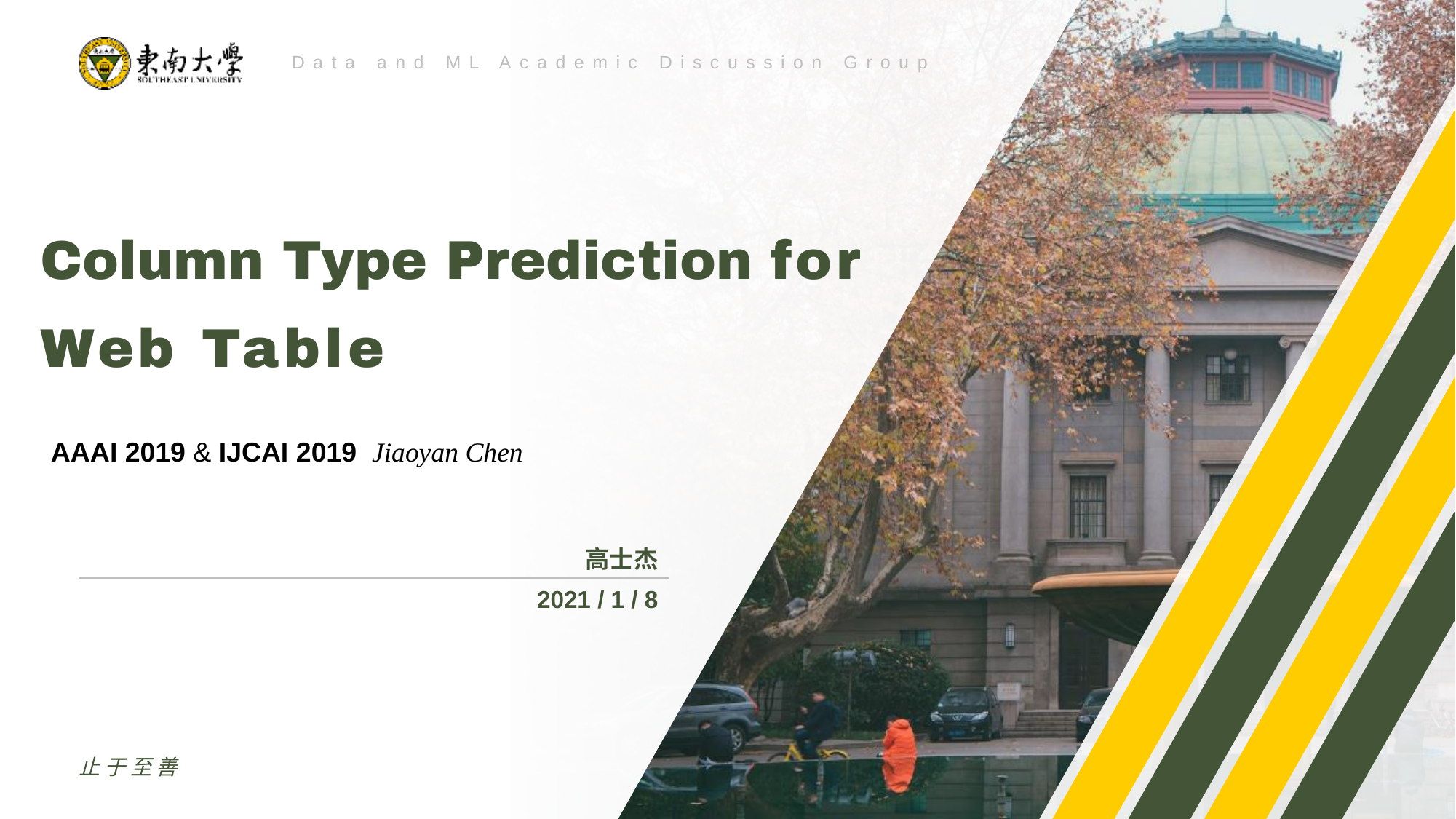

Data and ML Academic Discussion Group
Column Type Prediction for
Web Table
AAAI 2019 & IJCAI 2019  Jiaoyan Chen
高士杰
2021 / 1 / 8
止于至善